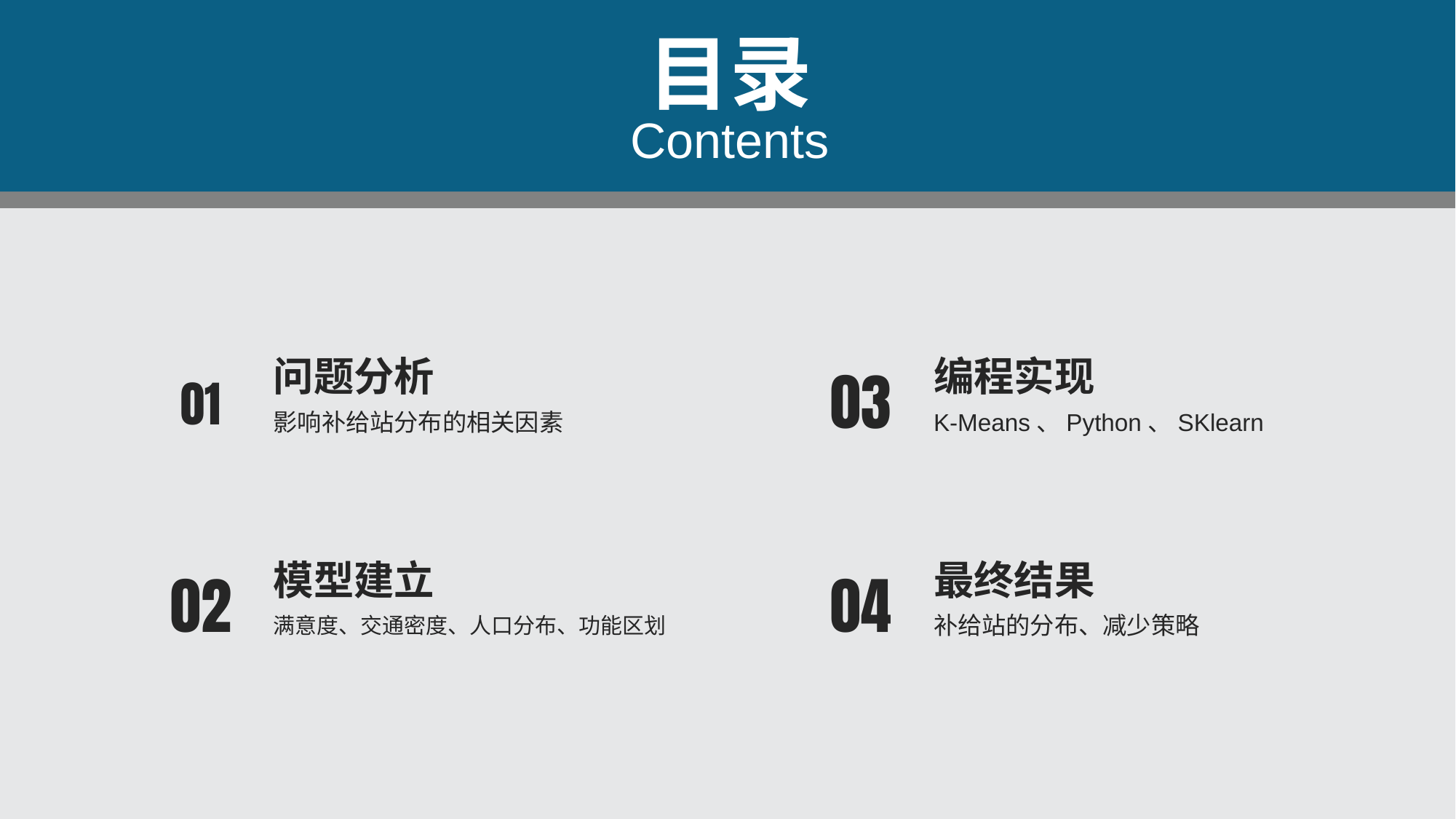

目录
Contents

01
问题分析
影响补给站分布的相关因素
03
编程实现
K-Means、Python、SKlearn
02
模型建立
满意度、交通密度、人口分布、功能区划
04
最终结果
补给站的分布、减少策略